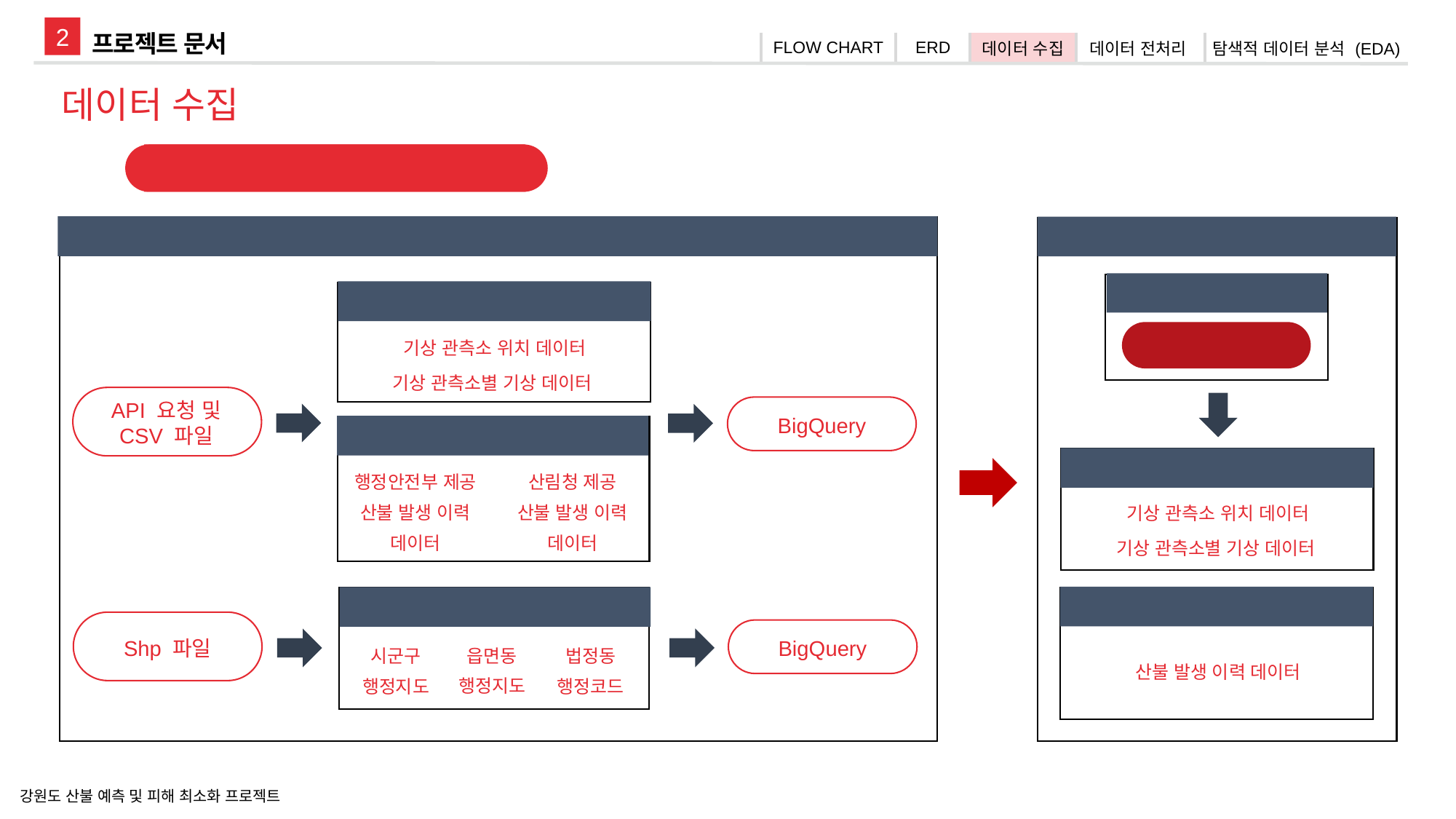

2
프로젝트 문서
| FLOW CHART | ERD | 데이터 수집 | 데이터 전처리 | 탐색적 데이터 분석 (EDA) |
| --- | --- | --- | --- | --- |
데이터 수집

데이터 수집 및 처리 과정
산불 위험 지수 개발 과정

기상 관측소 좌표
RAW_DATA

기상 데이터

API 요청 및
CSV 파일

BigQuery

산불 발생 데이터
산림청 제공
산불 발생 이력 데이터
행정안전부 제공
산불 발생 이력 데이터

행정구역 데이터
읍면동
행정지도
시군구
행정지도
법정동
행정코드

Shp 파일

기상 관측소 좌표
PREPOCESSING_DATA

파생 변수 생성

강원도 지역별 구분

기상 관측소 위치 데이터
기상 관측소별 기상 데이터

기상 데이터
기상 관측소 위치 데이터
기상 관측소별 기상 데이터

산불 발생 데이터
산불 발생 이력 데이터

BigQuery
강원도 산불 예측 및 피해 최소화 프로젝트